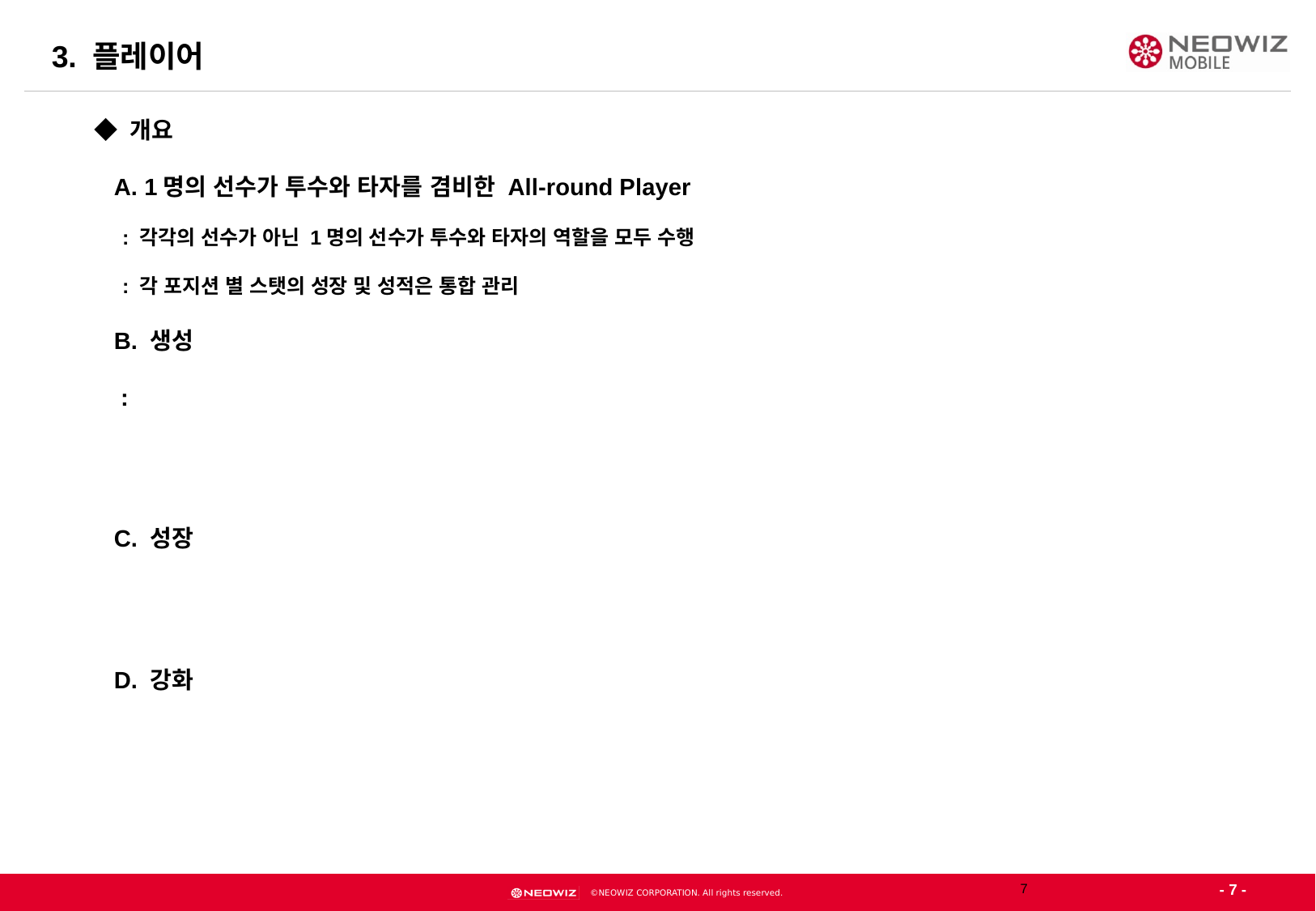

3. 플레이어
◆ 개요

   A. 1명의 선수가 투수와 타자를 겸비한 All-round Player

     : 각각의 선수가 아닌 1명의 선수가 투수와 타자의 역할을 모두 수행

     : 각 포지션 별 스탯의 성장 및 성적은 통합 관리

   B. 생성

    :

   C. 성장

   D. 강화
7